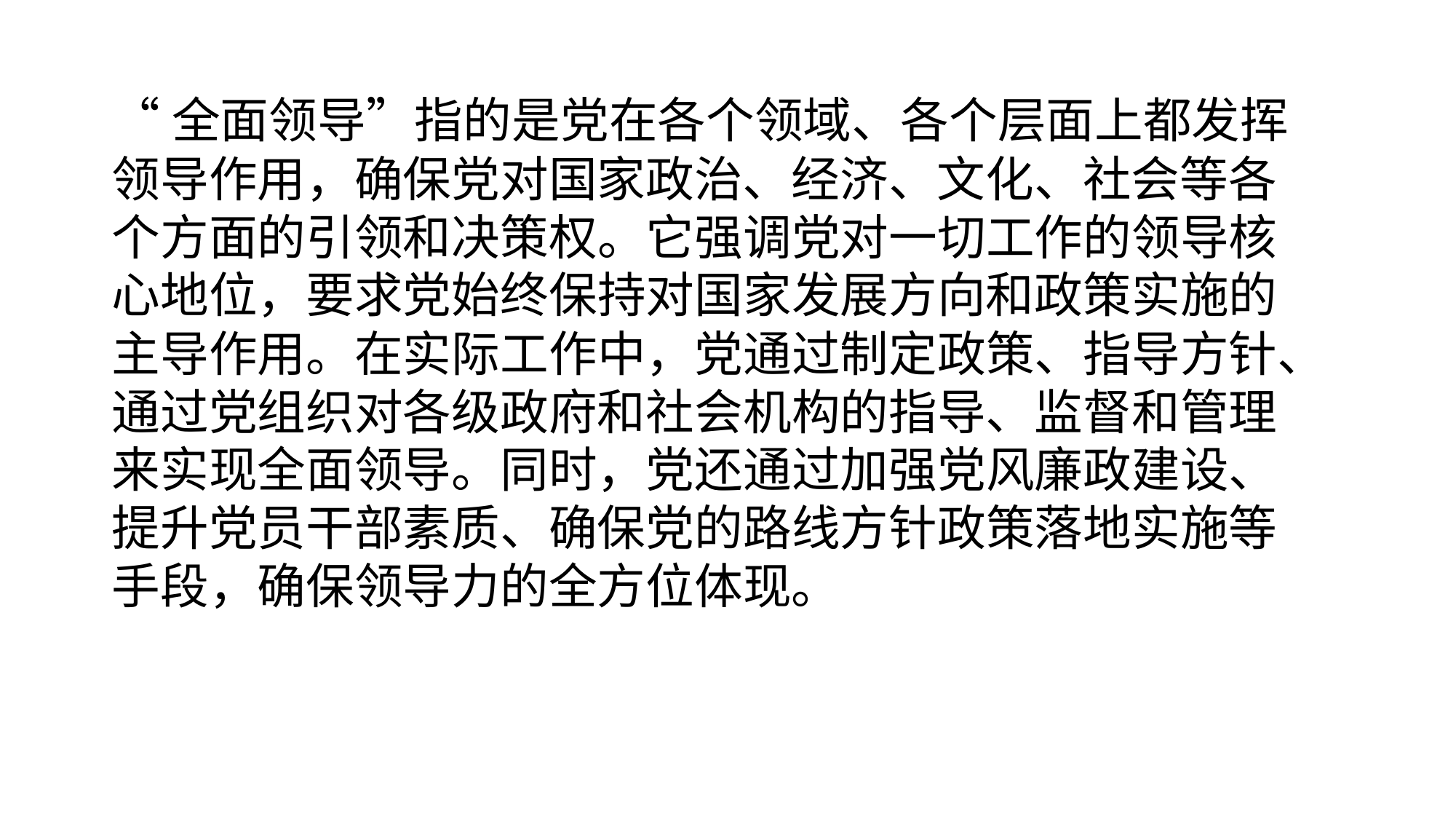

“全面领导”指的是党在各个领域、各个层面上都发挥领导作用，确保党对国家政治、经济、文化、社会等各个方面的引领和决策权。它强调党对一切工作的领导核心地位，要求党始终保持对国家发展方向和政策实施的主导作用。在实际工作中，党通过制定政策、指导方针、通过党组织对各级政府和社会机构的指导、监督和管理来实现全面领导。同时，党还通过加强党风廉政建设、提升党员干部素质、确保党的路线方针政策落地实施等手段，确保领导力的全方位体现。